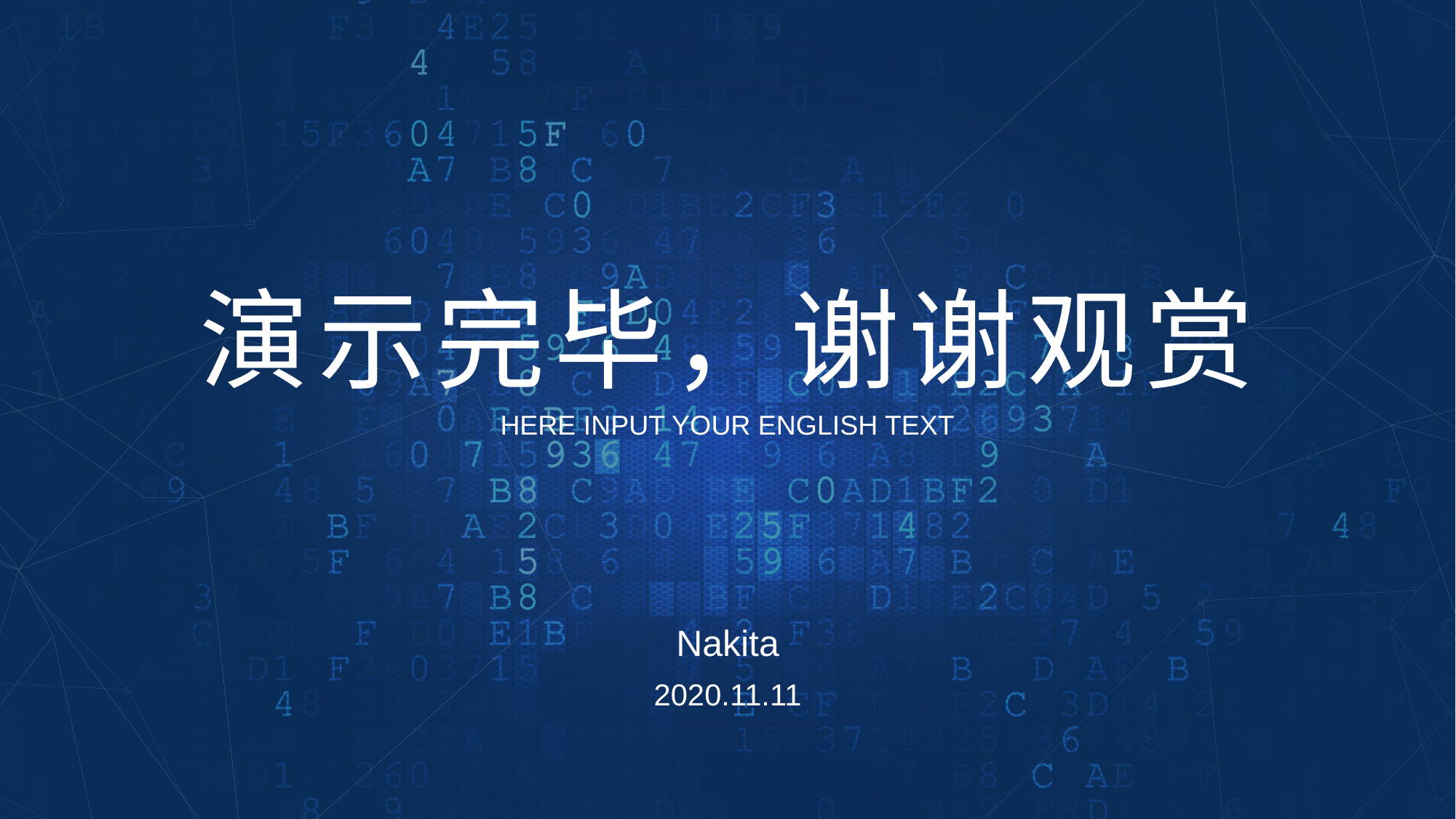

演示完毕，谢谢观赏
HERE INPUT YOUR ENGLISH TEXT
Nakita
2020.11.11